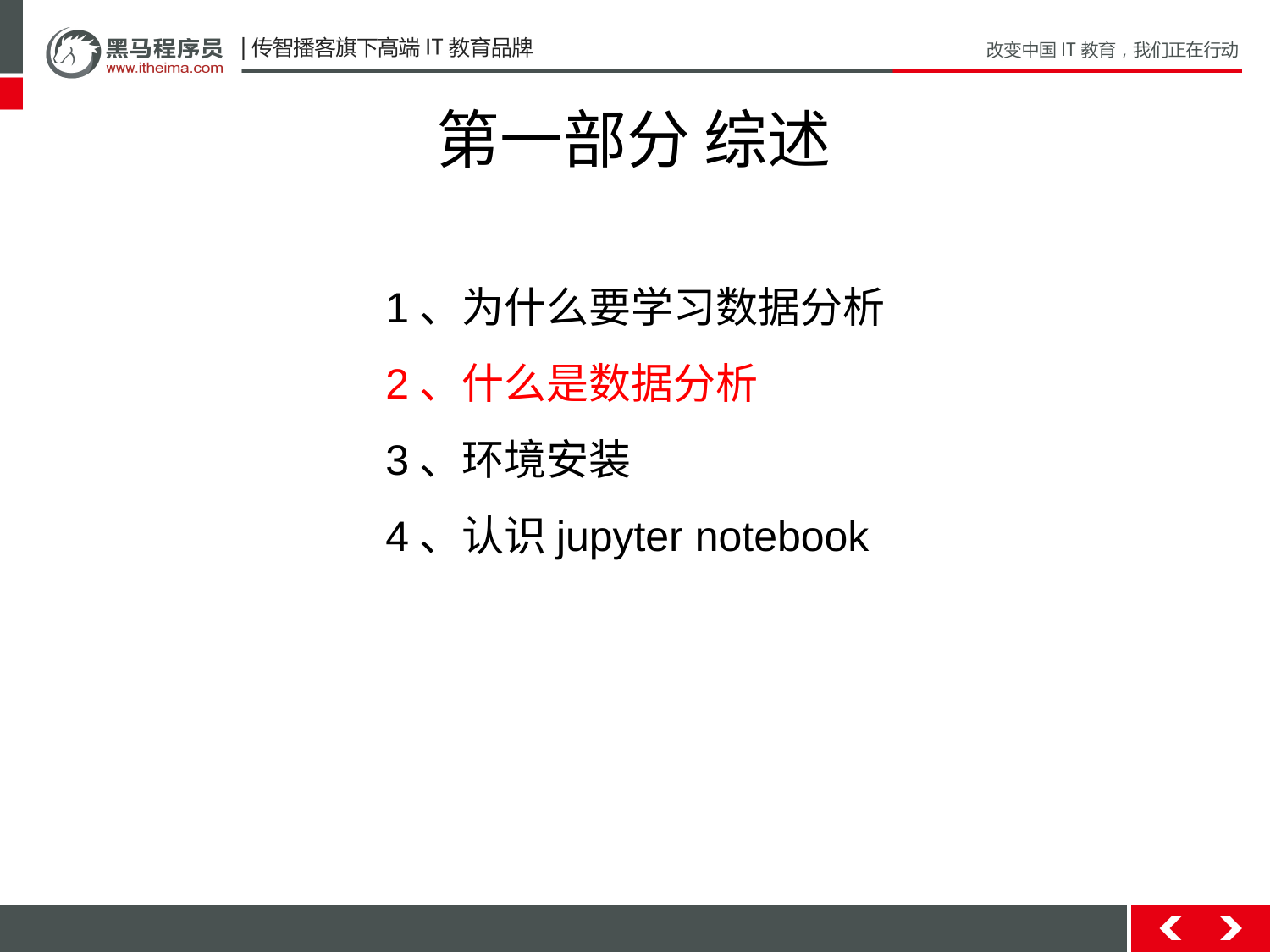

# 第一部分 综述
1、为什么要学习数据分析
2、什么是数据分析
3、环境安装
4、认识jupyter notebook